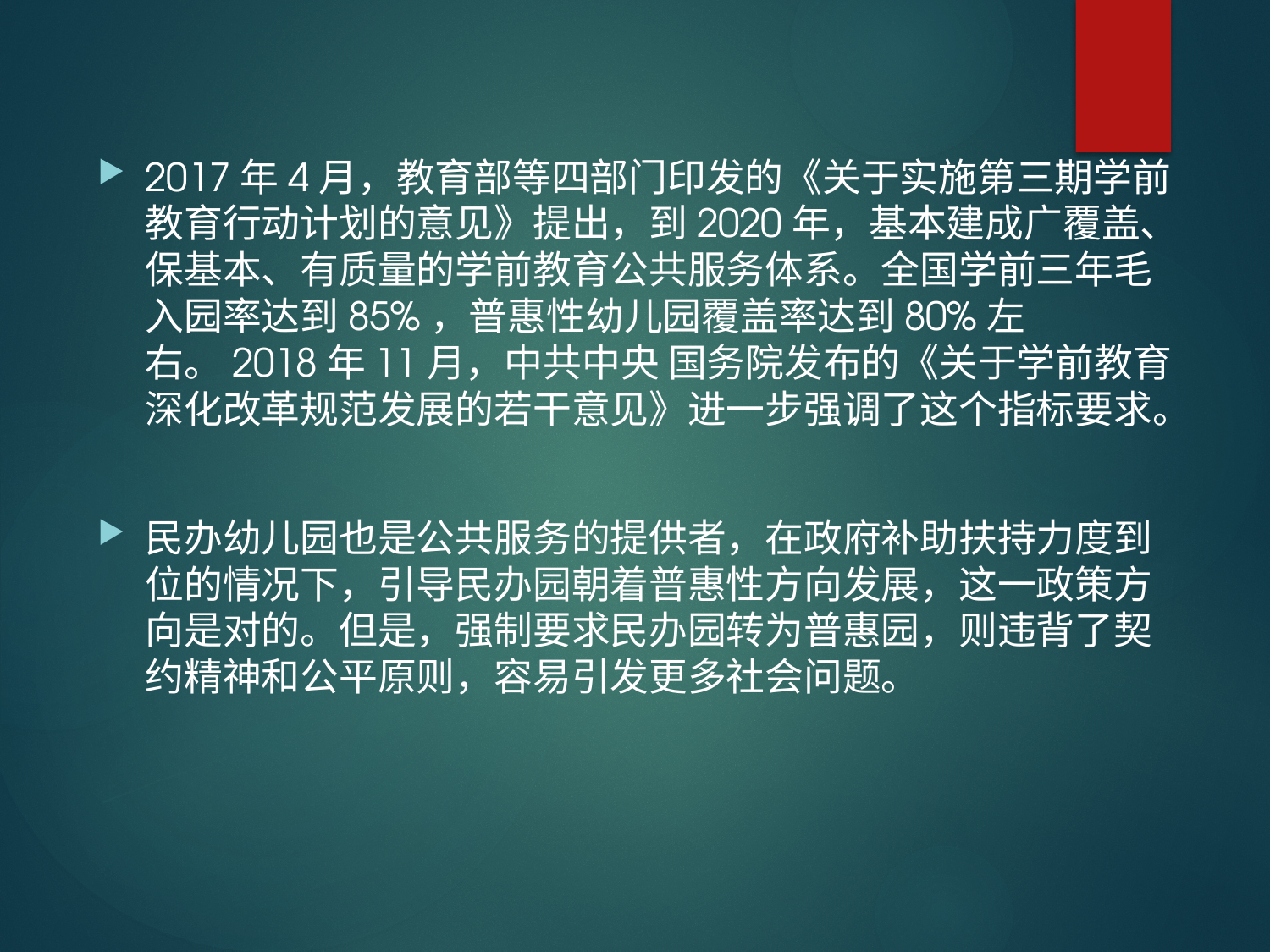

2017年4月，教育部等四部门印发的《关于实施第三期学前教育行动计划的意见》提出，到2020年，基本建成广覆盖、保基本、有质量的学前教育公共服务体系。全国学前三年毛入园率达到85%，普惠性幼儿园覆盖率达到80%左右。2018年11月，中共中央 国务院发布的《关于学前教育深化改革规范发展的若干意见》进一步强调了这个指标要求。

民办幼儿园也是公共服务的提供者，在政府补助扶持力度到位的情况下，引导民办园朝着普惠性方向发展，这一政策方向是对的。但是，强制要求民办园转为普惠园，则违背了契约精神和公平原则，容易引发更多社会问题。